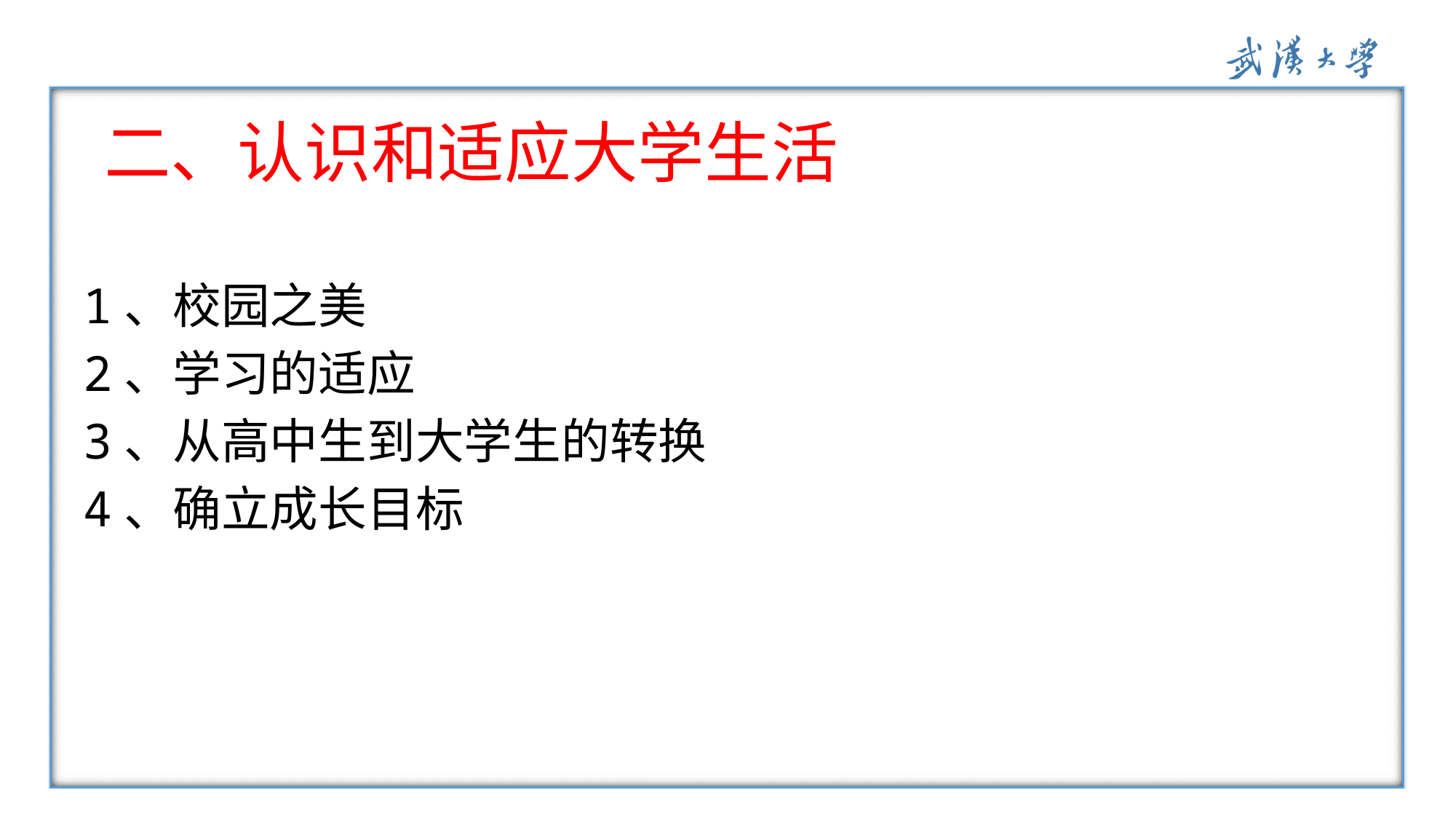

# 二、认识和适应大学生活
1、校园之美
2、学习的适应
3、从高中生到大学生的转换
4、确立成长目标